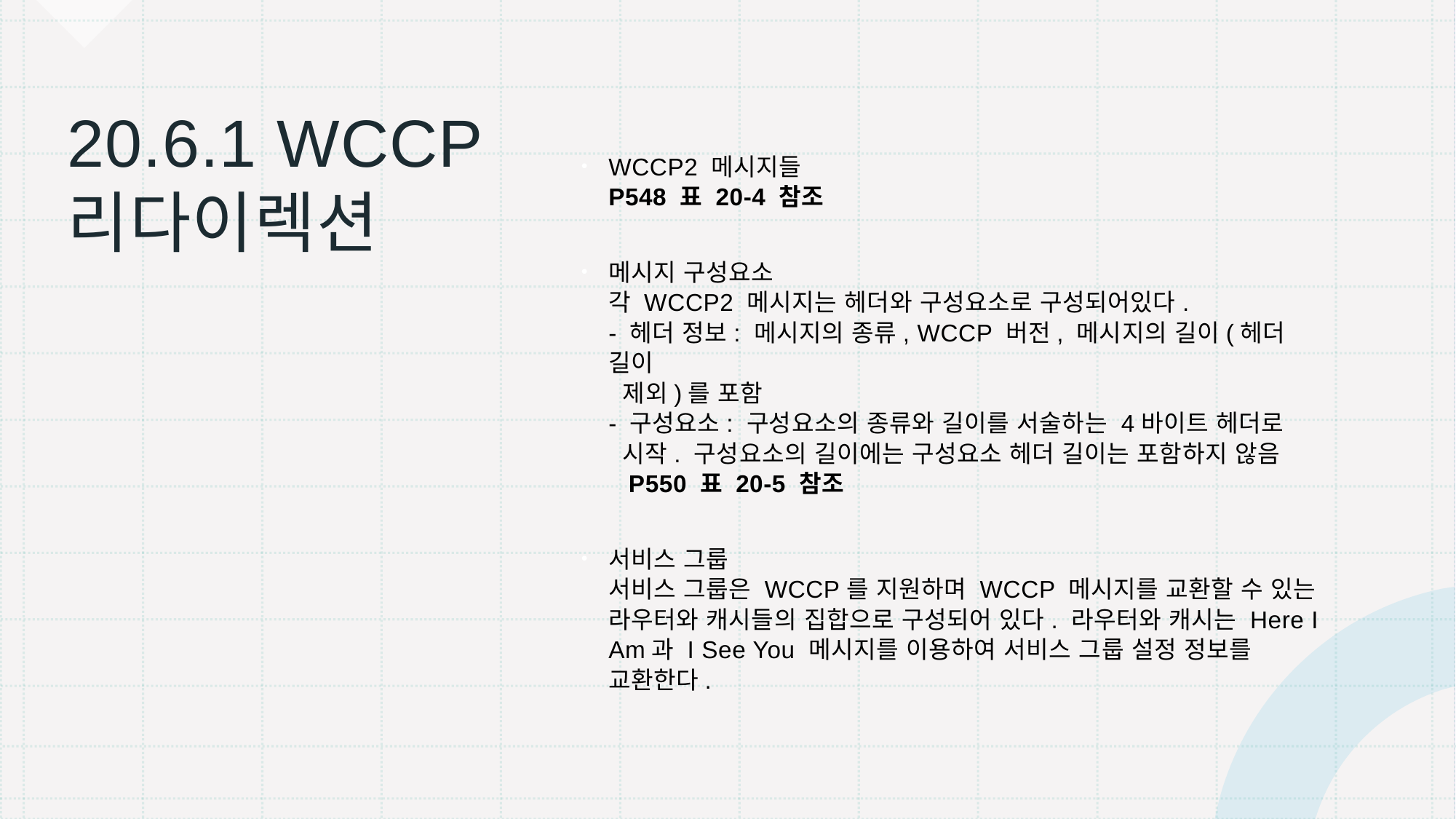

WCCP2 메시지들
P548 표 20-4 참조

메시지 구성요소
각 WCCP2 메시지는 헤더와 구성요소로 구성되어있다.
- 헤더 정보: 메시지의 종류, WCCP 버전, 메시지의 길이(헤더 길이
  제외)를 포함
- 구성요소: 구성요소의 종류와 길이를 서술하는 4바이트 헤더로
  시작. 구성요소의 길이에는 구성요소 헤더 길이는 포함하지 않음
  P550 표 20-5 참조

서비스 그룹
서비스 그룹은 WCCP를 지원하며 WCCP 메시지를 교환할 수 있는 라우터와 캐시들의 집합으로 구성되어 있다. 라우터와 캐시는 Here I Am과 I See You 메시지를 이용하여 서비스 그룹 설정 정보를 교환한다.
# 20.6.1 WCCP 리다이렉션